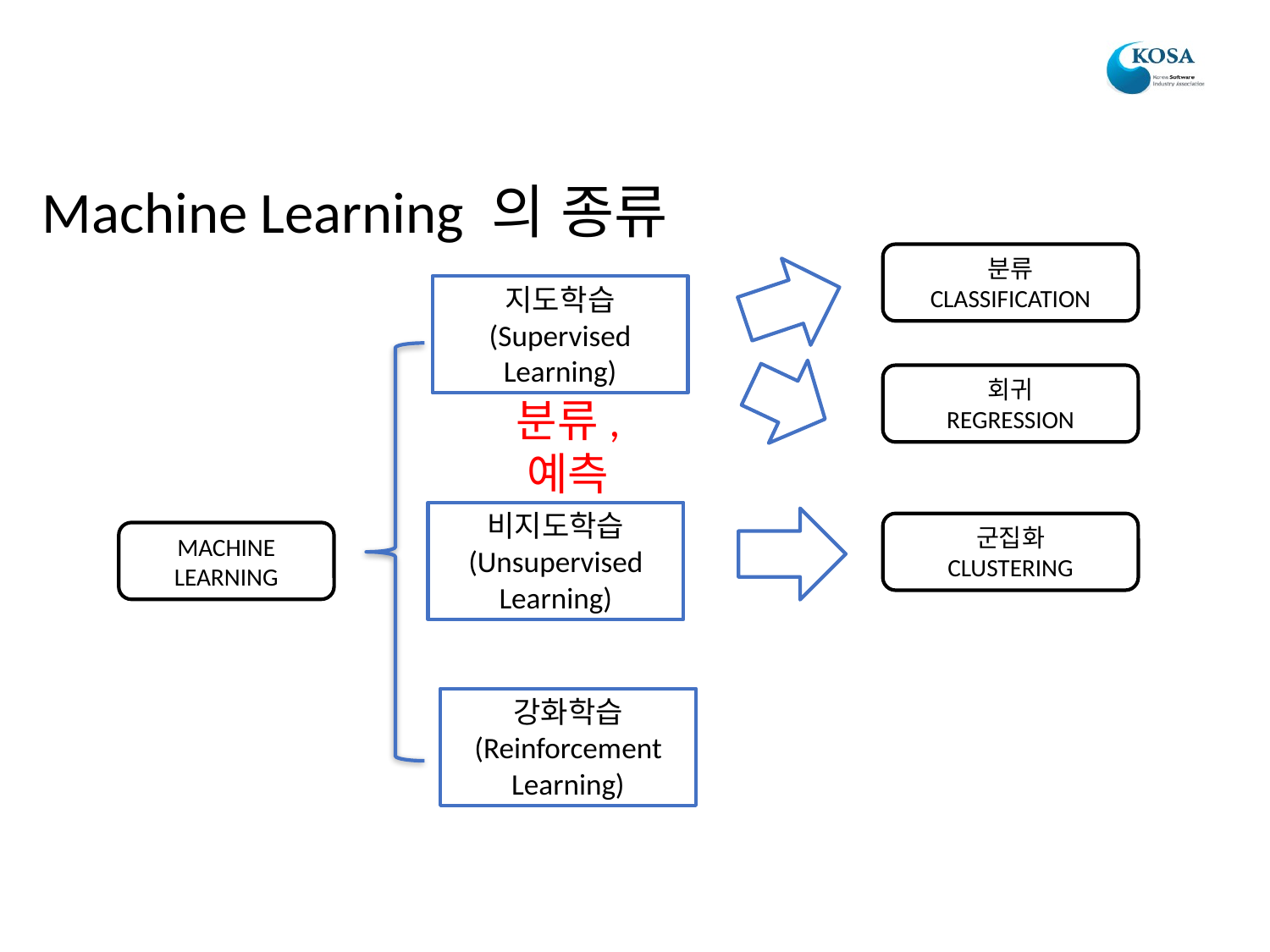

Machine Learning 의 종류
분류
CLASSIFICATION

지도학습
(Supervised Learning)

회귀
REGRESSION
분류, 예측
비지도학습
(Unsupervised Learning)

군집화
CLUSTERING
MACHINE LEARNING
강화학습
(Reinforcement Learning)
의사결정